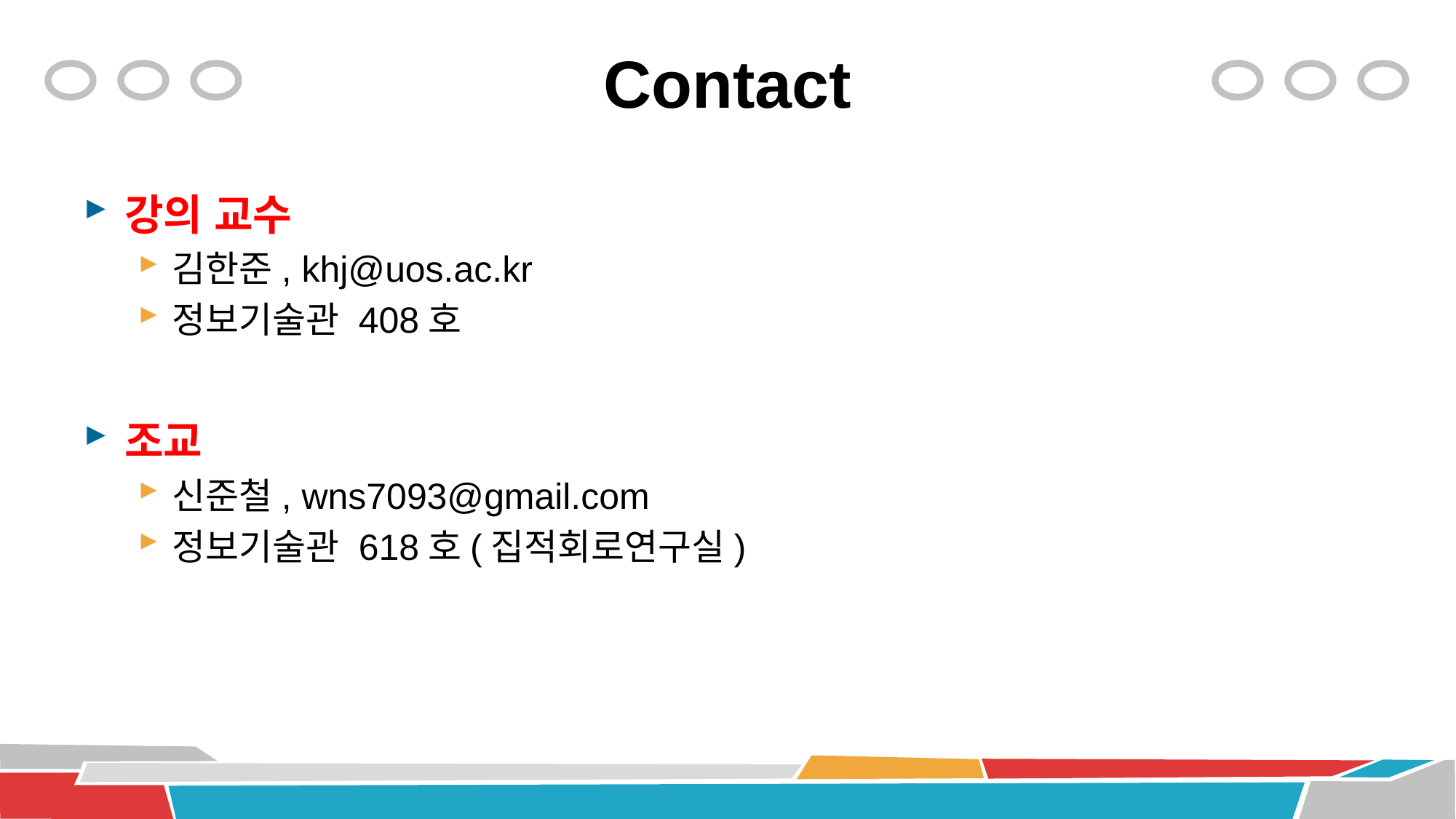

# Contact
강의 교수
김한준, khj@uos.ac.kr
정보기술관 408호

조교
신준철, wns7093@gmail.com
정보기술관 618호(집적회로연구실)